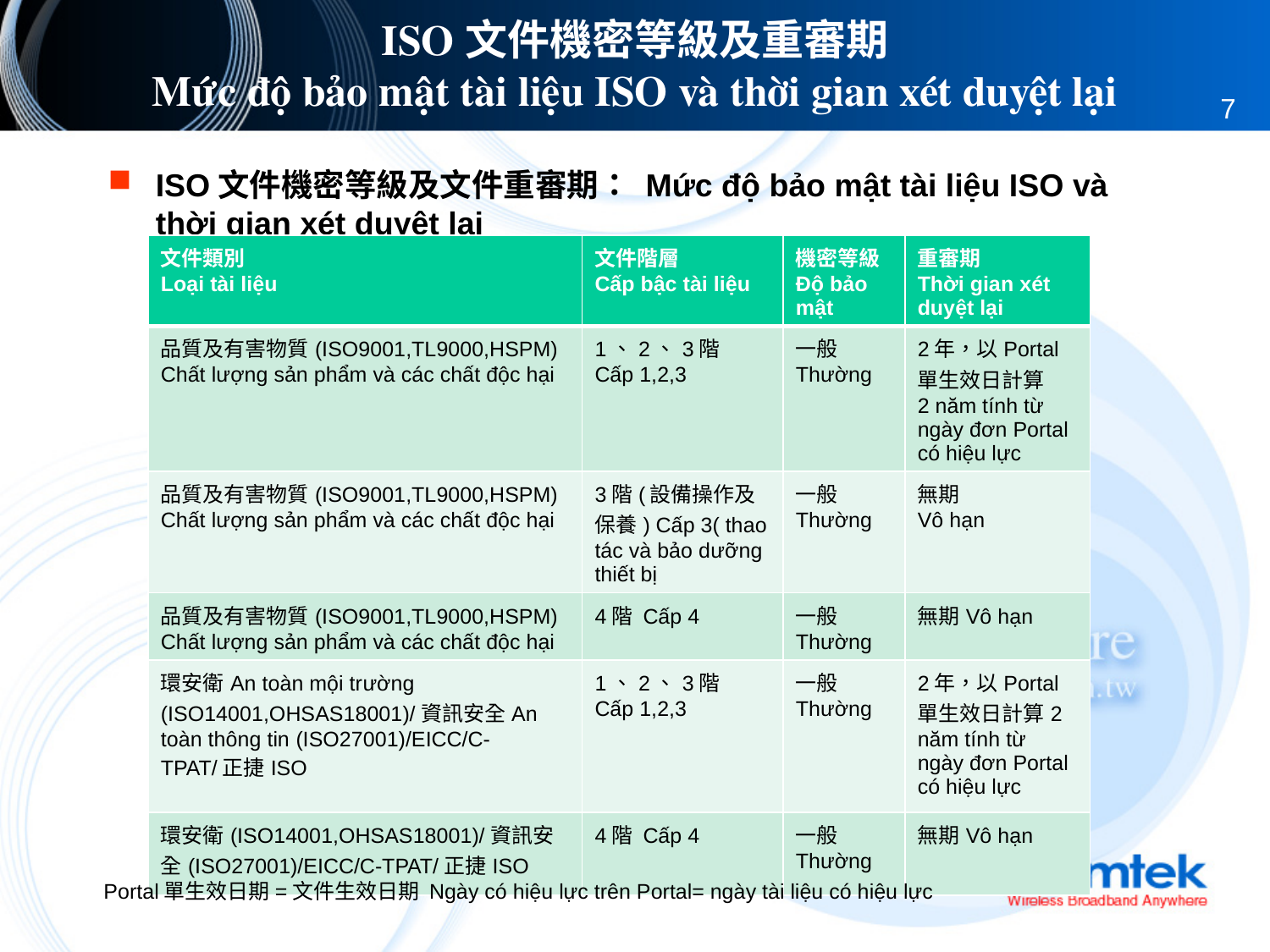

# ISO文件機密等級及重審期 Mức độ bảo mật tài liệu ISO và thời gian xét duyệt lại
7
ISO文件機密等級及文件重審期： Mức độ bảo mật tài liệu ISO và thời gian xét duyệt lại

| 文件類別 Loại tài liệu | 文件階層 Cấp bậc tài liệu | 機密等級 Độ bảo mật | 重審期 Thời gian xét duyệt lại |
| --- | --- | --- | --- |
| 品質及有害物質(ISO9001,TL9000,HSPM) Chất lượng sản phẩm và các chất độc hại | 1、2、3階 Cấp 1,2,3 | 一般 Thường | 2年，以Portal單生效日計算 2 năm tính từ ngày đơn Portal có hiệu lực |
| 品質及有害物質(ISO9001,TL9000,HSPM) Chất lượng sản phẩm và các chất độc hại | 3階(設備操作及保養) Cấp 3( thao tác và bảo dưỡng thiết bị | 一般 Thường | 無期 Vô hạn |
| 品質及有害物質(ISO9001,TL9000,HSPM) Chất lượng sản phẩm và các chất độc hại | 4階 Cấp 4 | 一般Thường | 無期Vô hạn |
| 環安衛An toàn mội trường (ISO14001,OHSAS18001)/資訊安全An toàn thông tin (ISO27001)/EICC/C-TPAT/正捷ISO | 1、2、3階 Cấp 1,2,3 | 一般 Thường | 2年，以Portal單生效日計算2 năm tính từ ngày đơn Portal có hiệu lực |
| 環安衛(ISO14001,OHSAS18001)/資訊安全(ISO27001)/EICC/C-TPAT/正捷ISO | 4階 Cấp 4 | 一般Thường | 無期Vô hạn |
Portal單生效日期=文件生效日期 Ngày có hiệu lực trên Portal= ngày tài liệu có hiệu lực